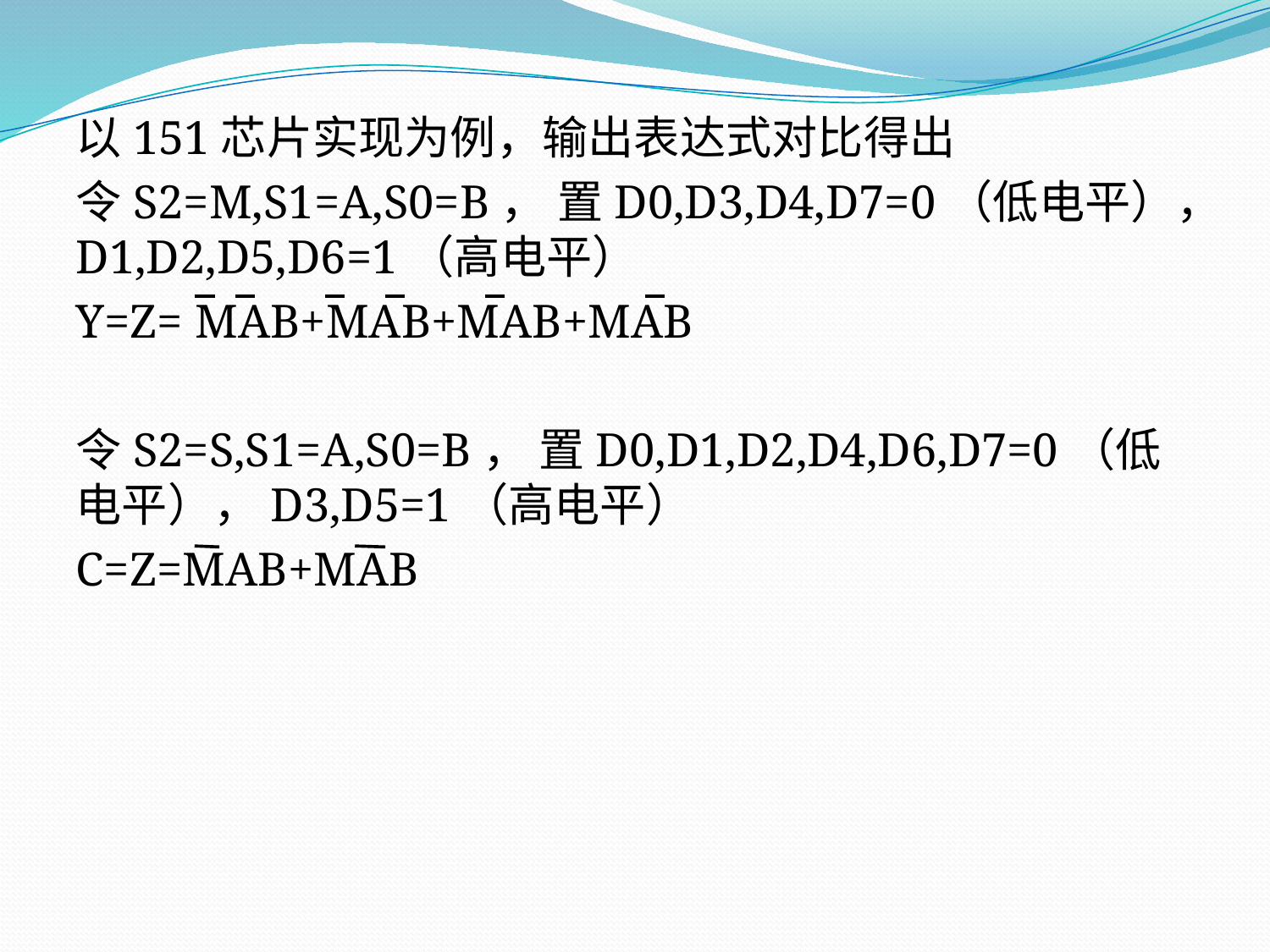

# 以151芯片实现为例，输出表达式对比得出
令S2=M,S1=A,S0=B， 置D0,D3,D4,D7=0（低电平），D1,D2,D5,D6=1（高电平）
Y=Z= MAB+MAB+MAB+MAB

令S2=S,S1=A,S0=B， 置D0,D1,D2,D4,D6,D7=0（低电平），D3,D5=1（高电平）
C=Z=MAB+MAB